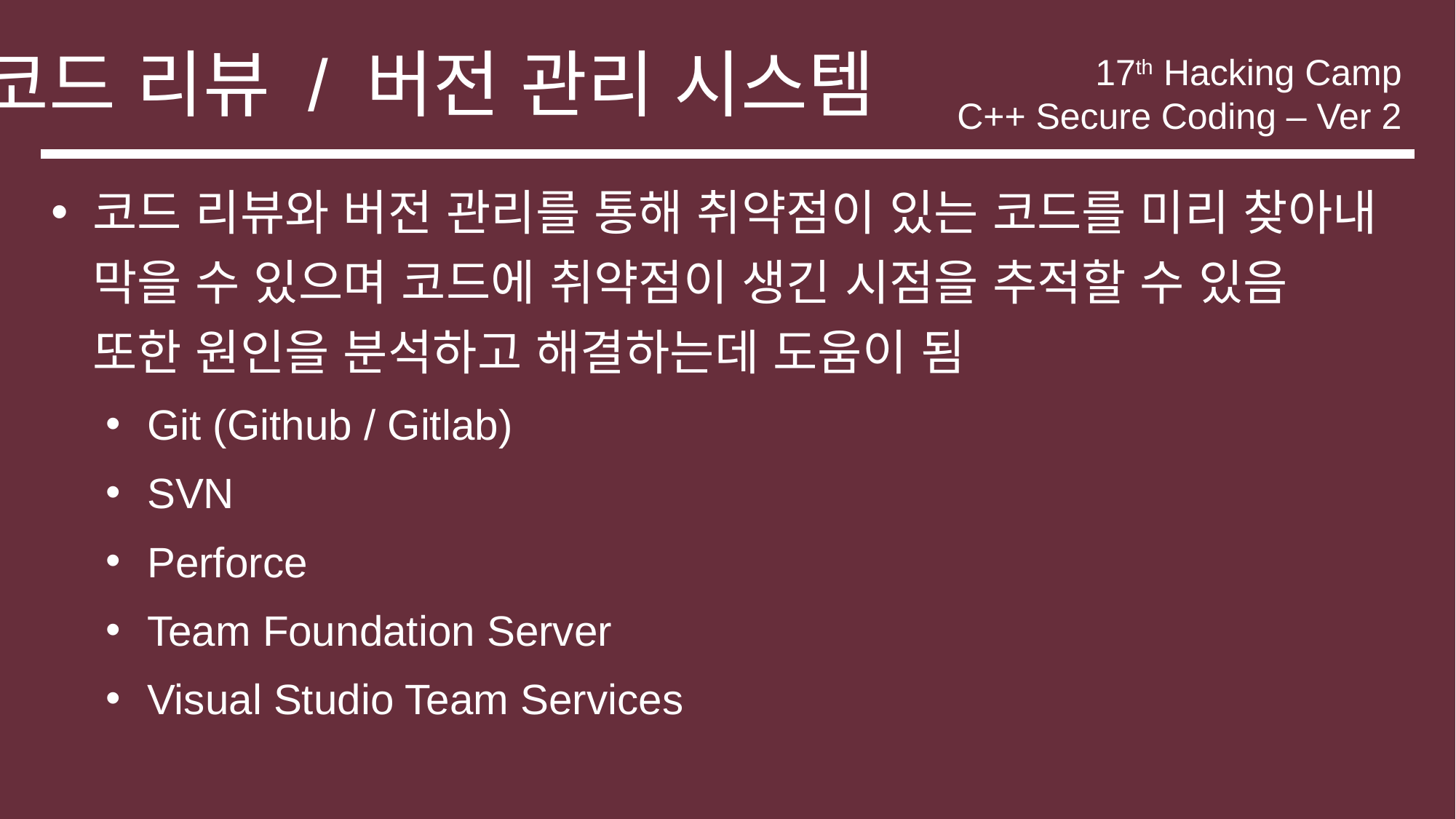

코드 리뷰 / 버전 관리 시스템
17th Hacking Camp
C++ Secure Coding – Ver 2
코드 리뷰와 버전 관리를 통해 취약점이 있는 코드를 미리 찾아내
막을 수 있으며 코드에 취약점이 생긴 시점을 추적할 수 있음
또한 원인을 분석하고 해결하는데 도움이 됨
Git (Github / Gitlab)
SVN
Perforce
Team Foundation Server
Visual Studio Team Services